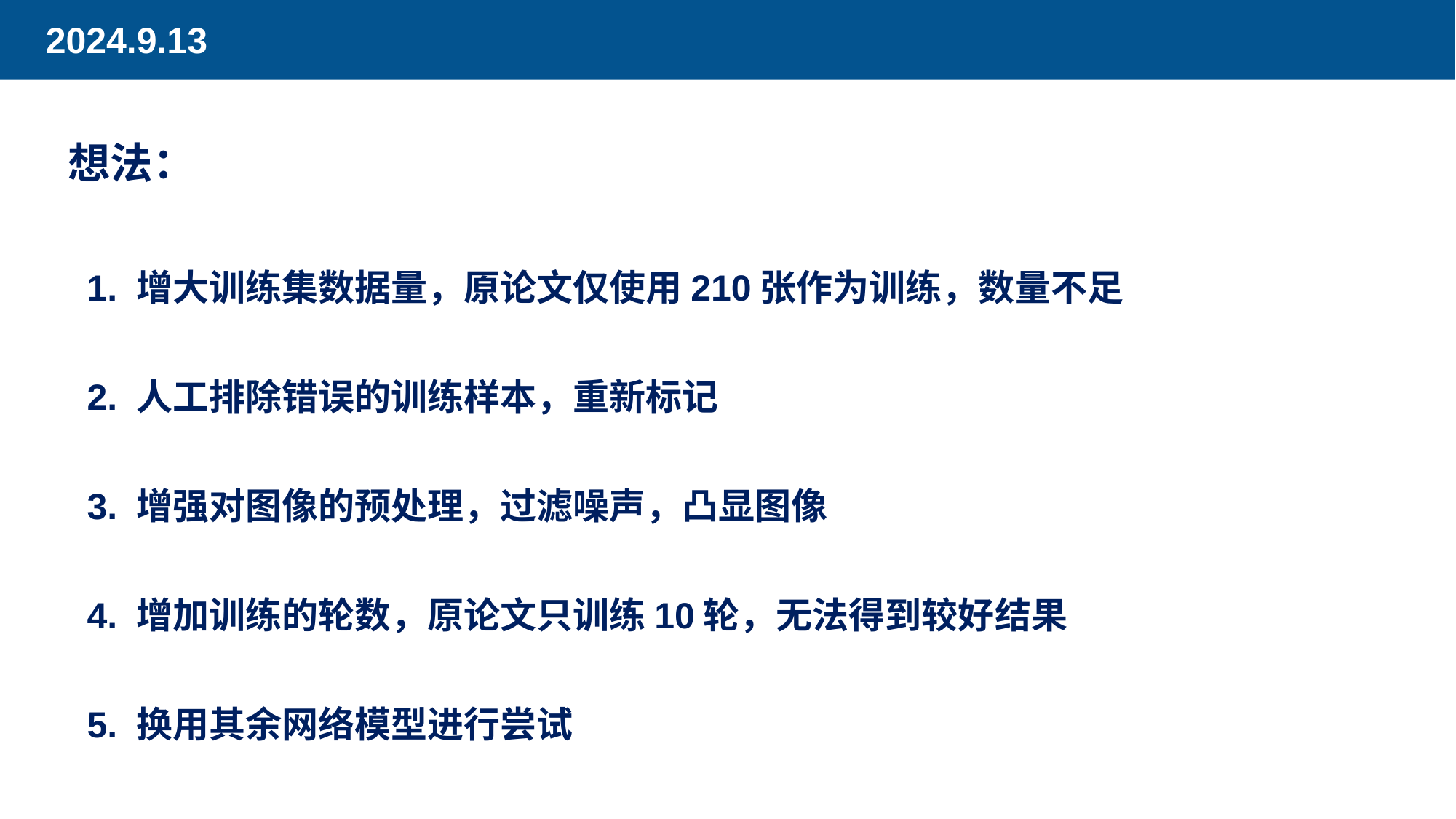

想法：
1. 增大训练集数据量，原论文仅使用210张作为训练，数量不足
2. 人工排除错误的训练样本，重新标记
3. 增强对图像的预处理，过滤噪声，凸显图像
4. 增加训练的轮数，原论文只训练10轮，无法得到较好结果
5. 换用其余网络模型进行尝试